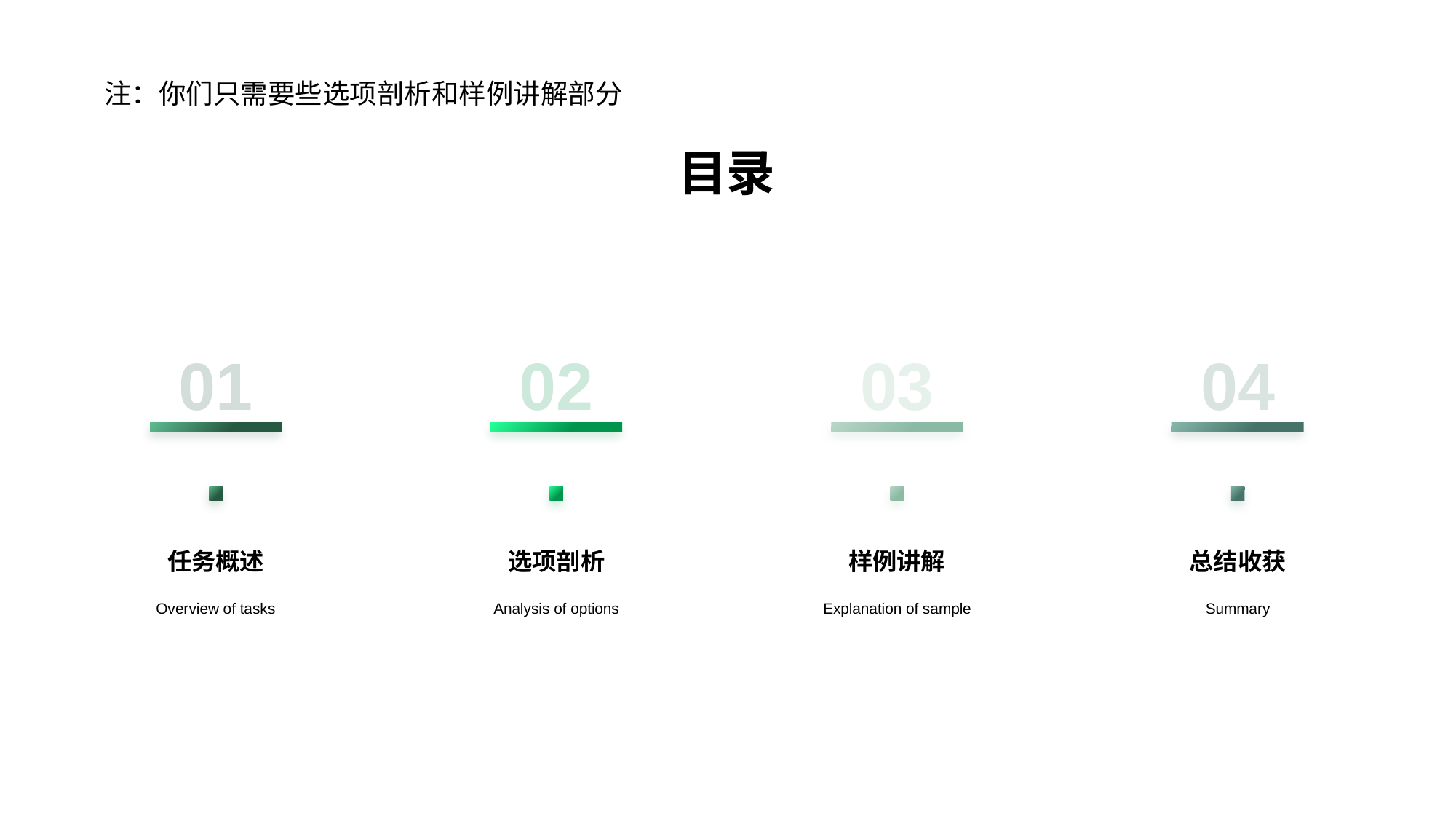

注：你们只需要些选项剖析和样例讲解部分
目录
01
02
03
04

任务概述
选项剖析
样例讲解
总结收获
Overview of tasks
Analysis of options
Explanation of sample
Summary